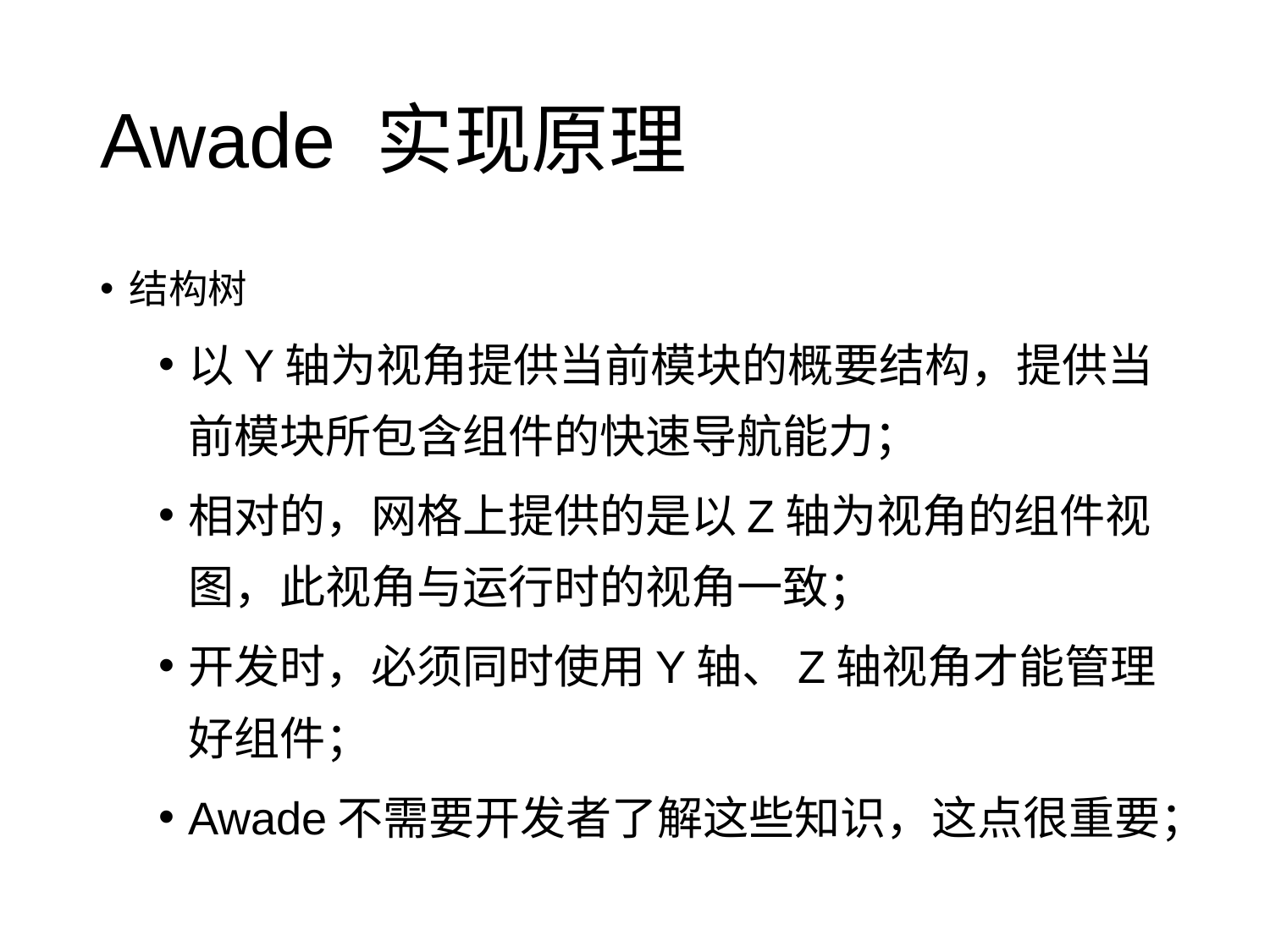

# Awade 实现原理
结构树
以Y轴为视角提供当前模块的概要结构，提供当前模块所包含组件的快速导航能力；
相对的，网格上提供的是以Z轴为视角的组件视图，此视角与运行时的视角一致；
开发时，必须同时使用Y轴、Z轴视角才能管理好组件；
Awade不需要开发者了解这些知识，这点很重要；